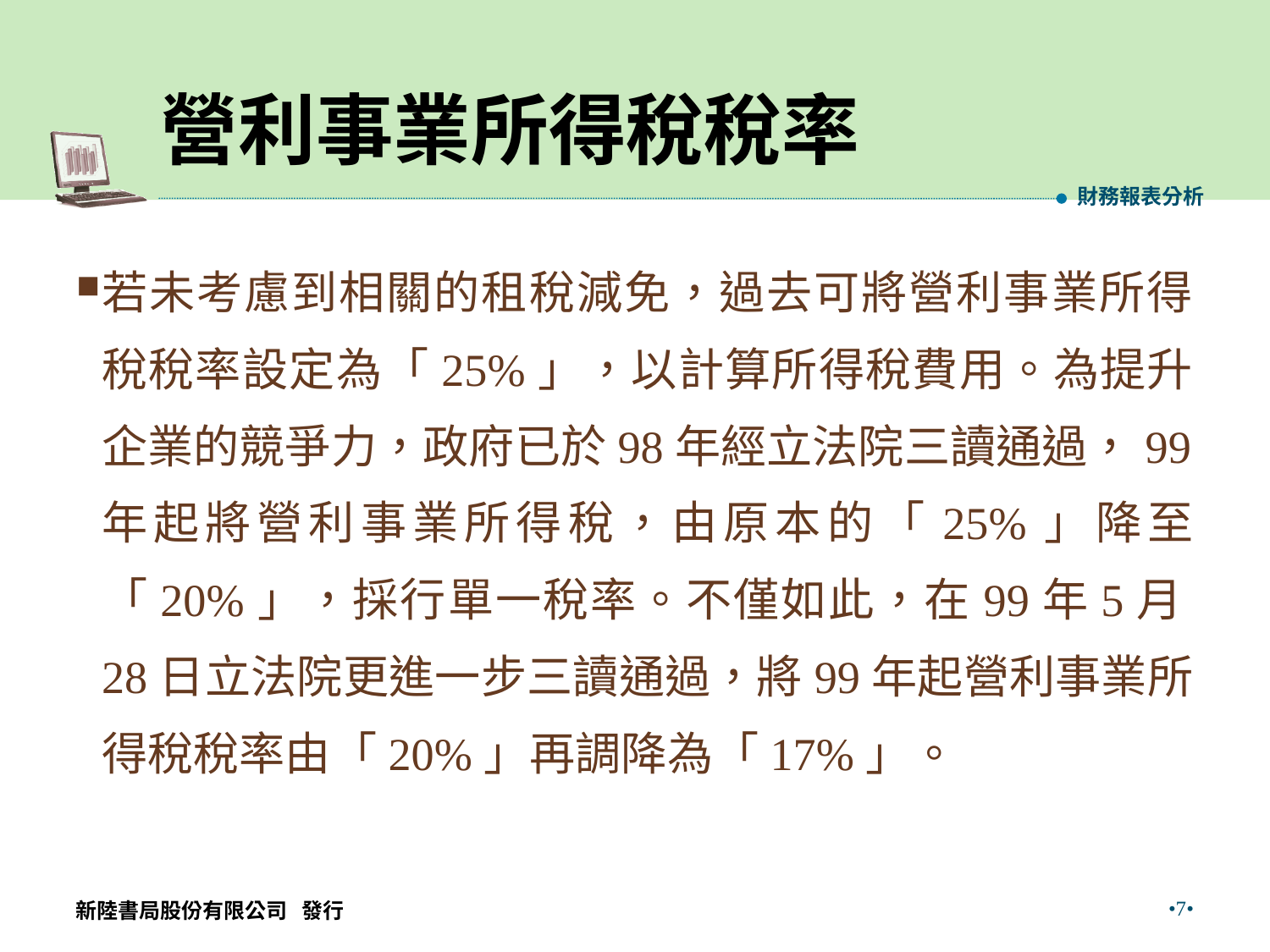

# 營利事業所得稅稅率
財務報表分析
若未考慮到相關的租稅減免，過去可將營利事業所得稅稅率設定為「25%」，以計算所得稅費用。為提升企業的競爭力，政府已於98年經立法院三讀通過，99年起將營利事業所得稅，由原本的「25%」降至「20%」，採行單一稅率。不僅如此，在99年5月28日立法院更進一步三讀通過，將99年起營利事業所得稅稅率由「20%」再調降為「17%」。

•7•